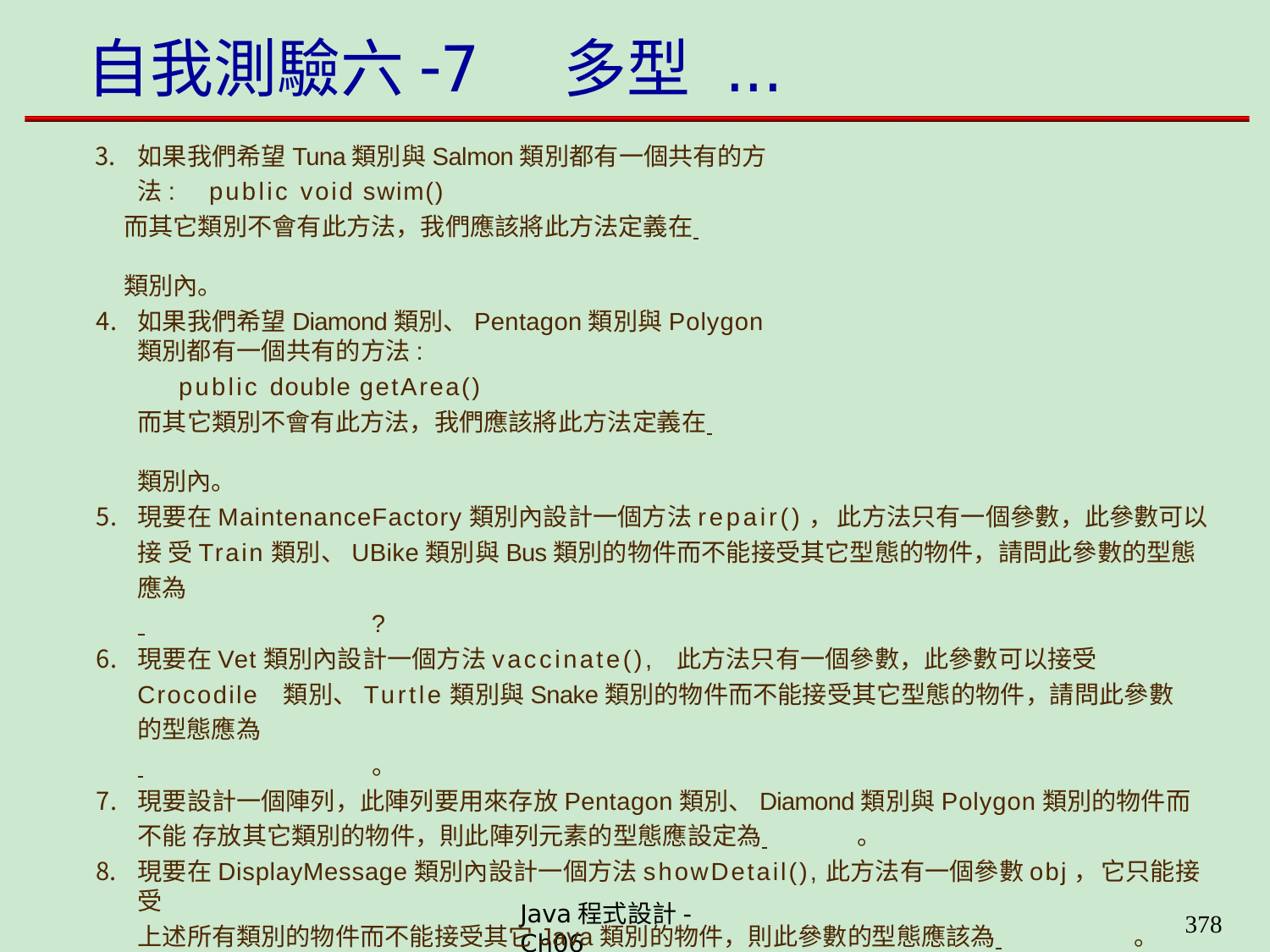

# 自我測驗六-7	多型 ...
如果我們希望Tuna類別與Salmon類別都有一個共有的方法:  public void swim()
而其它類別不會有此方法，我們應該將此方法定義在 	類別內。
如果我們希望Diamond類別、Pentagon類別與Polygon類別都有一個共有的方法:
public double getArea()
而其它類別不會有此方法，我們應該將此方法定義在 	類別內。
現要在MaintenanceFactory類別內設計一個方法repair()，此方法只有一個參數，此參數可以接 受Train類別、UBike類別與Bus類別的物件而不能接受其它型態的物件，請問此參數的型態應為
 	?
現要在Vet類別內設計一個方法vaccinate(), 此方法只有一個參數，此參數可以接受Crocodile  類別、Turtle類別與Snake類別的物件而不能接受其它型態的物件，請問此參數的型態應為
 	。
現要設計一個陣列，此陣列要用來存放Pentagon類別、Diamond類別與Polygon類別的物件而不能 存放其它類別的物件，則此陣列元素的型態應設定為 	。
現要在DisplayMessage類別內設計一個方法showDetail(),此方法有一個參數obj，它只能接受
上述所有類別的物件而不能接受其它Java類別的物件，則此參數的型態應該為 	。
何種類型的變數可以存放Turtle、Snake、Crocodile、Tuna與Salmon等類別的物件?
 	。
Java程式設計-Ch06
378